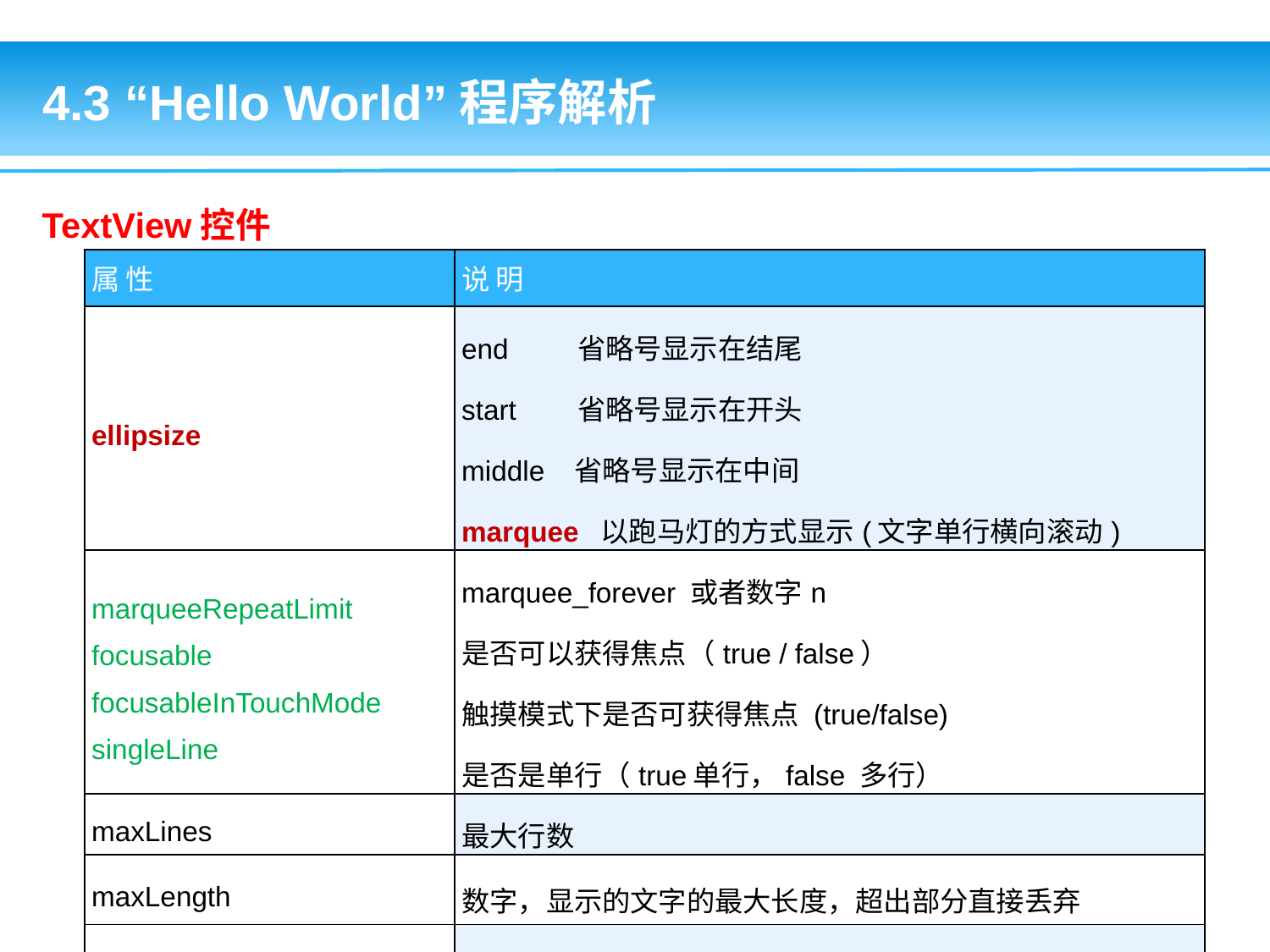

4.3 “Hello World”程序解析
TextView控件
| 属 性 | 说 明 |
| --- | --- |
| ellipsize | end 省略号显示在结尾 start 省略号显示在开头 middle 省略号显示在中间 marquee 以跑马灯的方式显示(文字单行横向滚动) |
| marqueeRepeatLimit focusable focusableInTouchMode singleLine | marquee\_forever 或者数字n 是否可以获得焦点（true / false） 触摸模式下是否可获得焦点 (true/false) 是否是单行（true单行，false 多行） |
| maxLines | 最大行数 |
| maxLength | 数字，显示的文字的最大长度，超出部分直接丢弃 |
| clickable | 是否允许点击(true/false) |